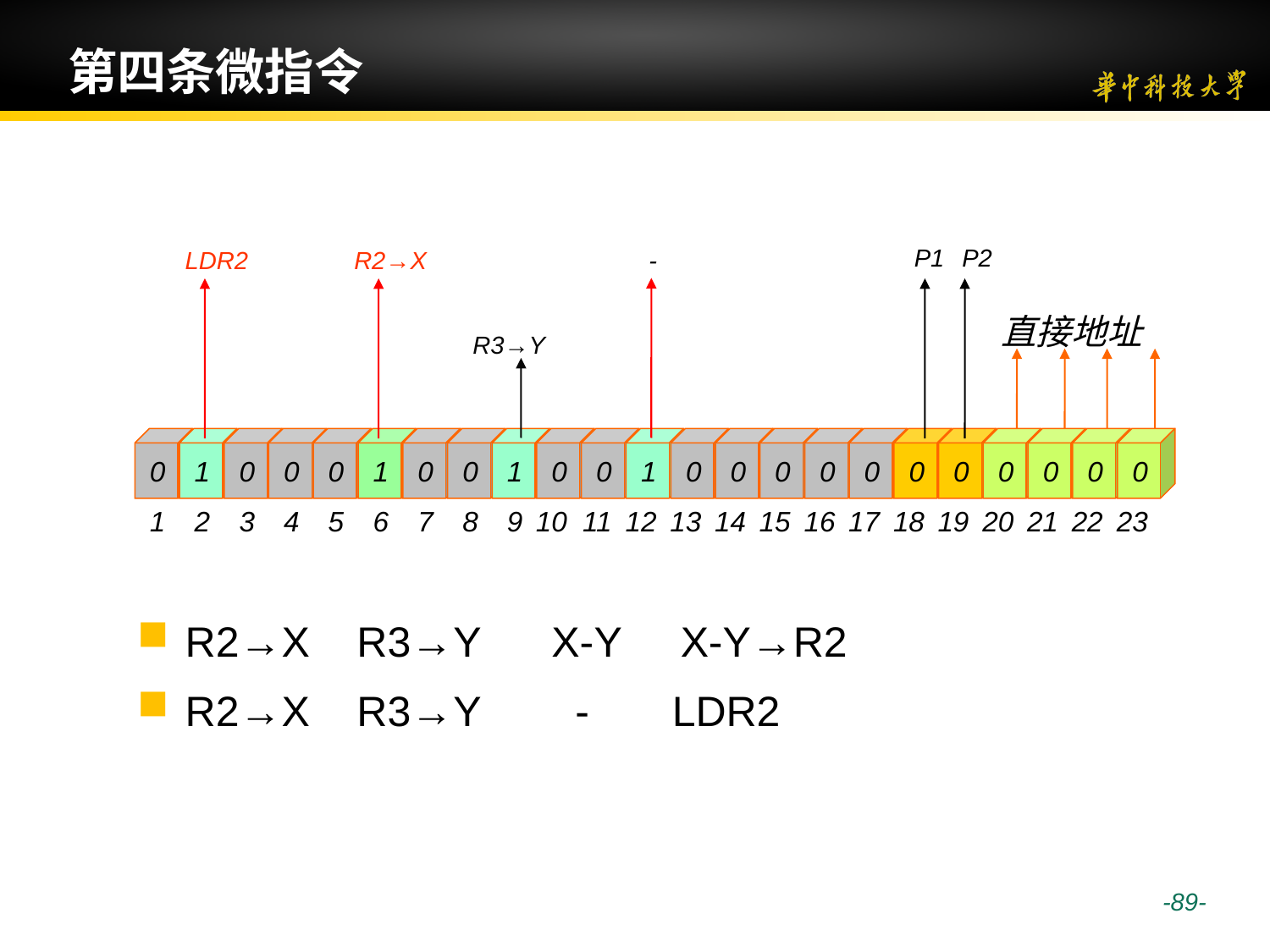

# 第四条微指令
P1
P2
-
LDR2
R2→X

直接地址
R3→Y

0
1
0
0
0
1
0
0
1
0
0
1
0
0
0
0
0
0
0
18
19
0
0
0
0
20
21
22
23
1
2
3
4
5
6
7
8
9
10
11
12
13
14
15
16
17
R2→X    R3→Y      X-Y     X-Y→R2
R2→X    R3→Y        -       LDR2
 -89-